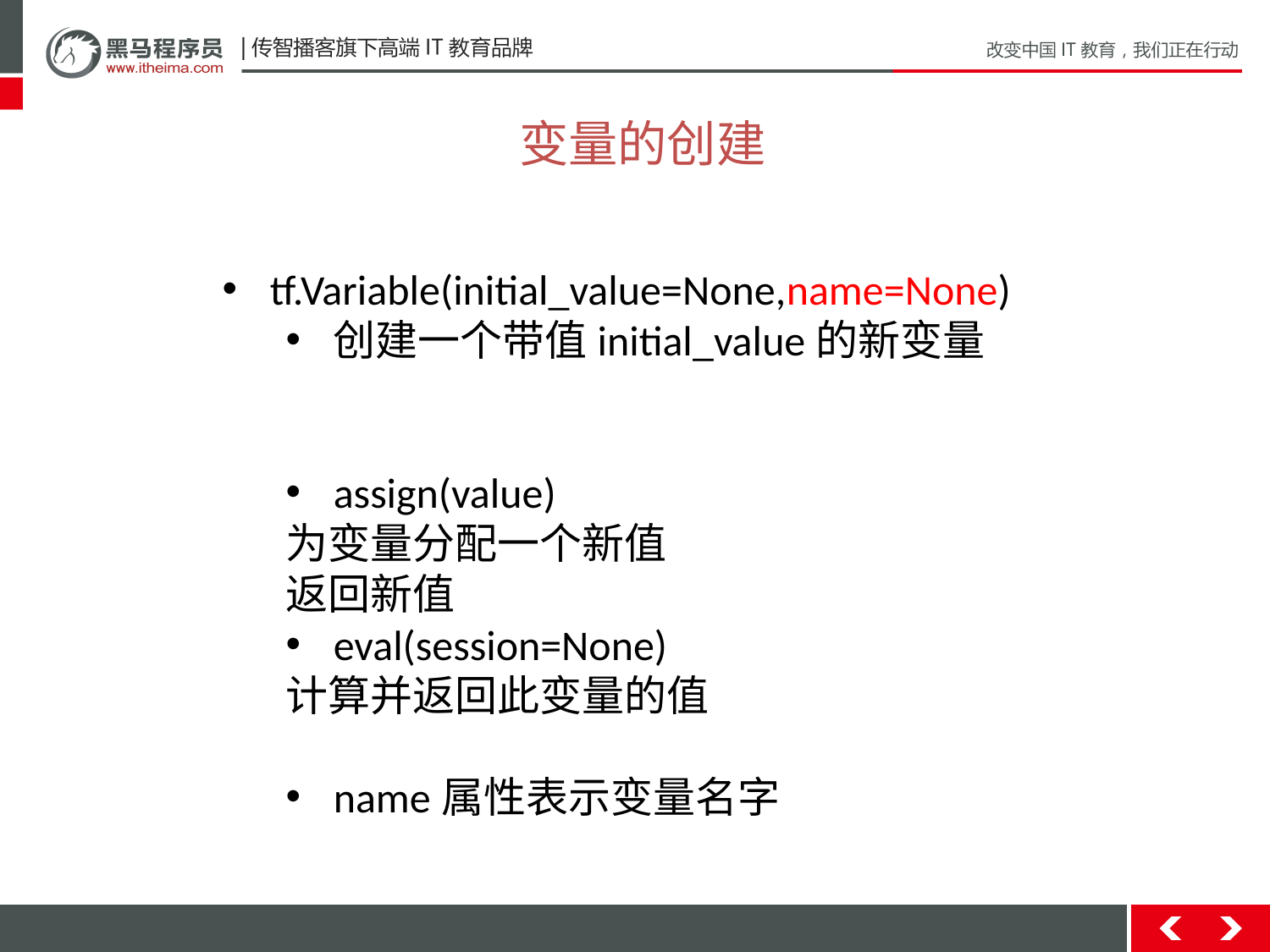

变量的创建
tf.Variable(initial_value=None,name=None)
创建一个带值initial_value的新变量

assign(value)
为变量分配一个新值
返回新值
eval(session=None)
计算并返回此变量的值

name属性表示变量名字